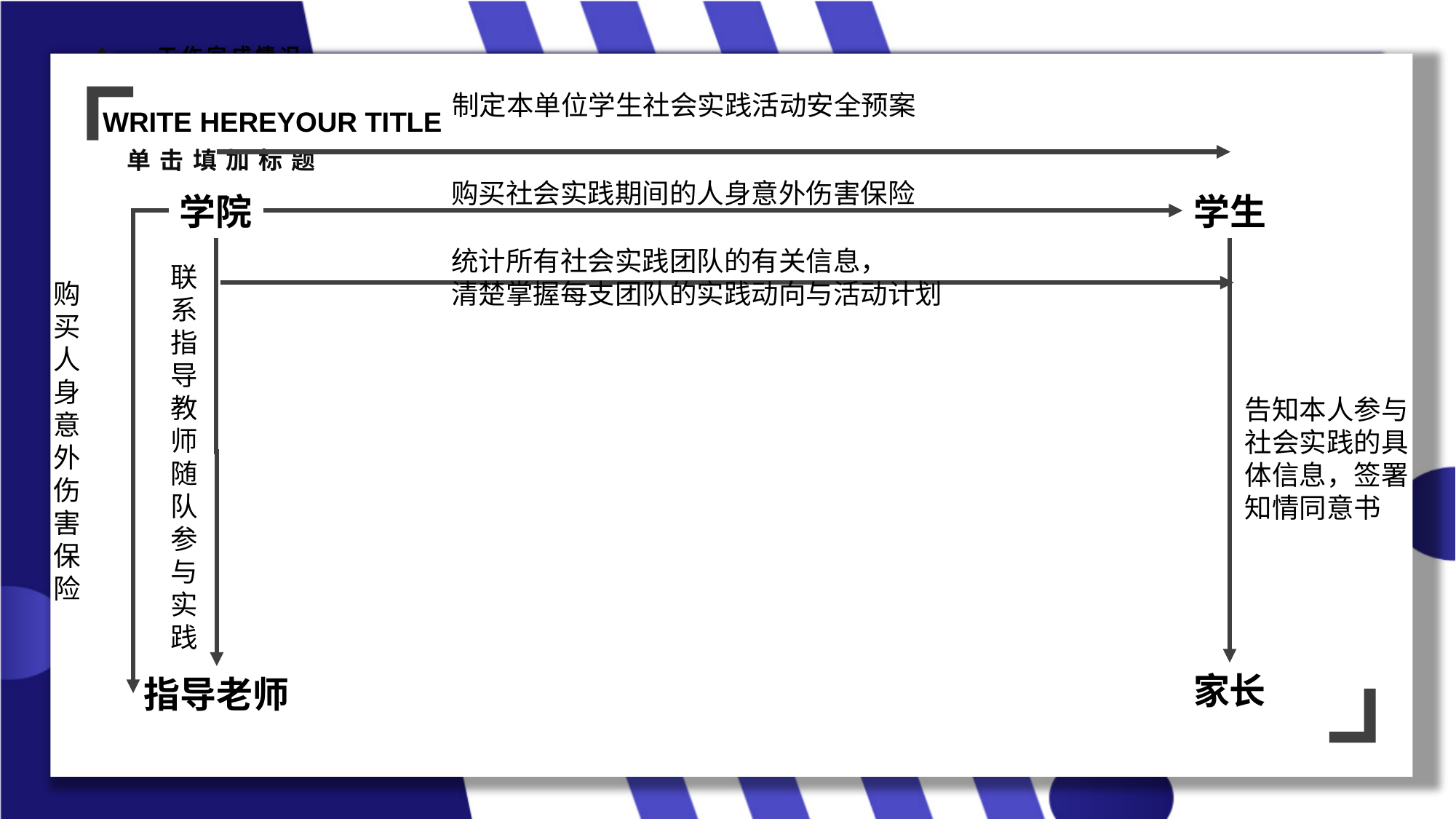

制定本单位学生社会实践活动安全预案
购买社会实践期间的人身意外伤害保险
学院
学生
统计所有社会实践团队的有关信息，
清楚掌握每支团队的实践动向与活动计划
联系指导教师随队参与实践
购买人身意外伤害保险
告知本人参与社会实践的具体信息，签署知情同意书
家长
指导老师